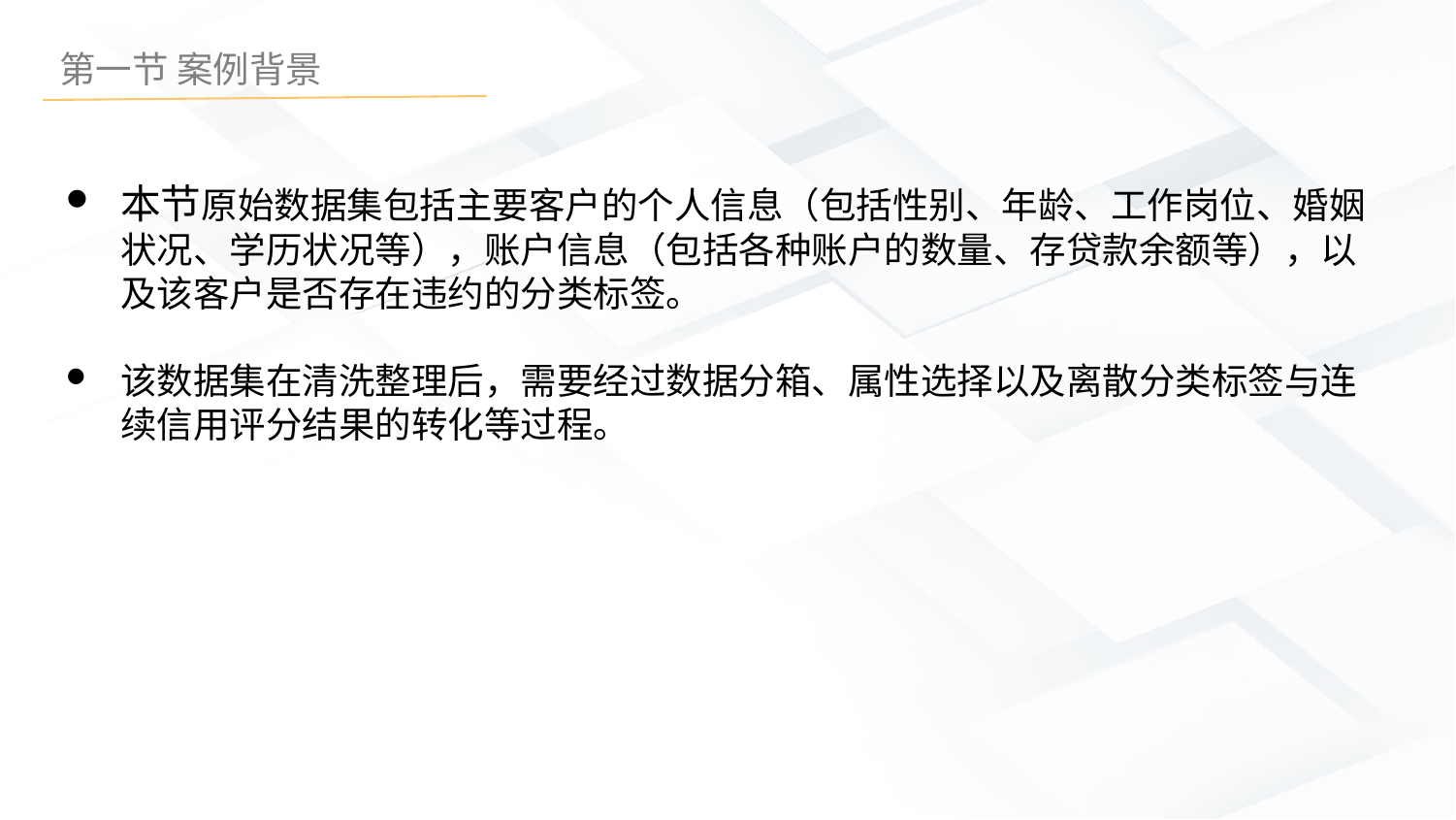

本节原始数据集包括主要客户的个人信息（包括性别、年龄、工作岗位、婚姻状况、学历状况等），账户信息（包括各种账户的数量、存贷款余额等），以及该客户是否存在违约的分类标签。

该数据集在清洗整理后，需要经过数据分箱、属性选择以及离散分类标签与连续信用评分结果的转化等过程。